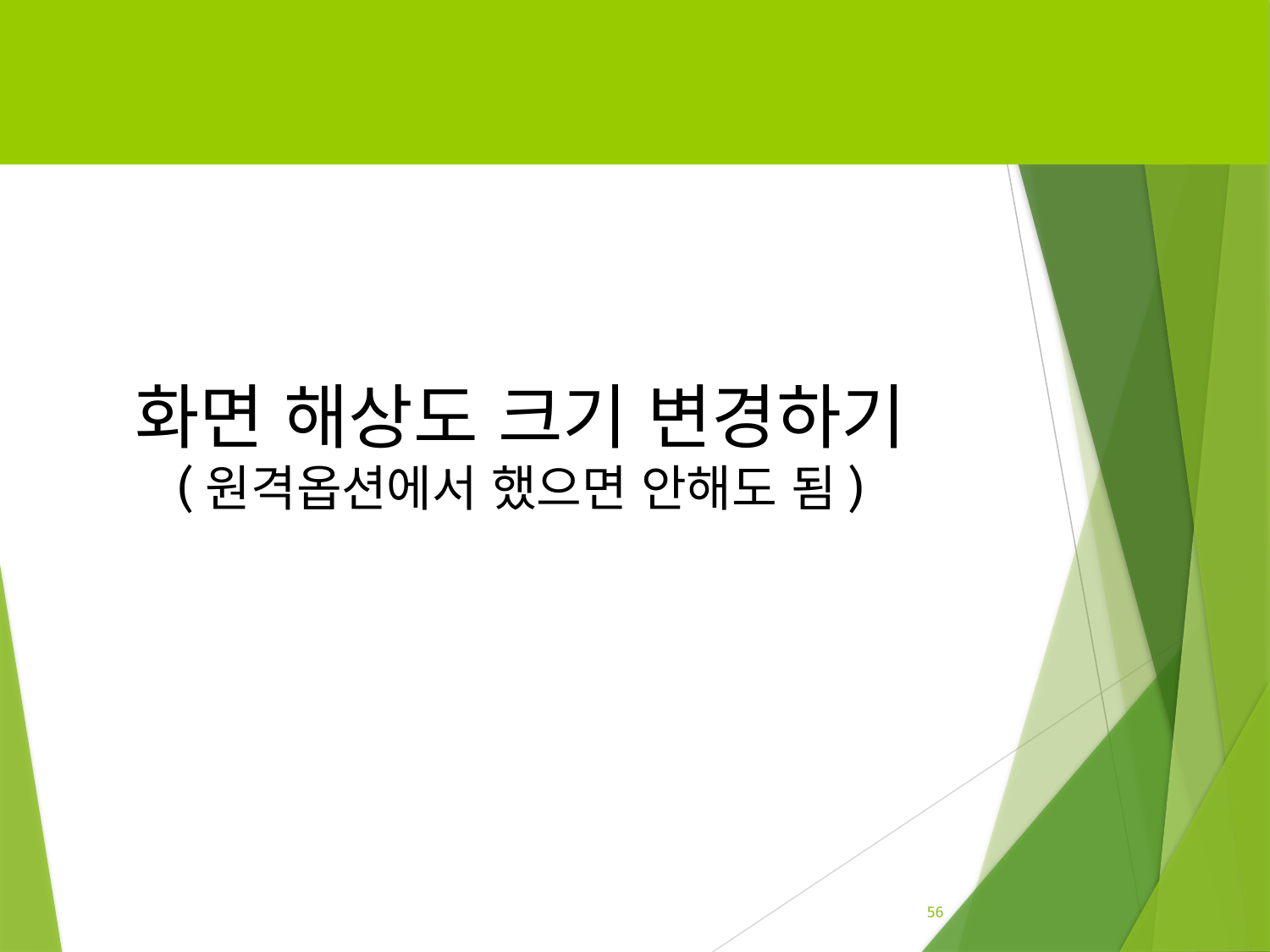

화면 해상도 크기 변경하기
(원격옵션에서 했으면 안해도 됨)
56